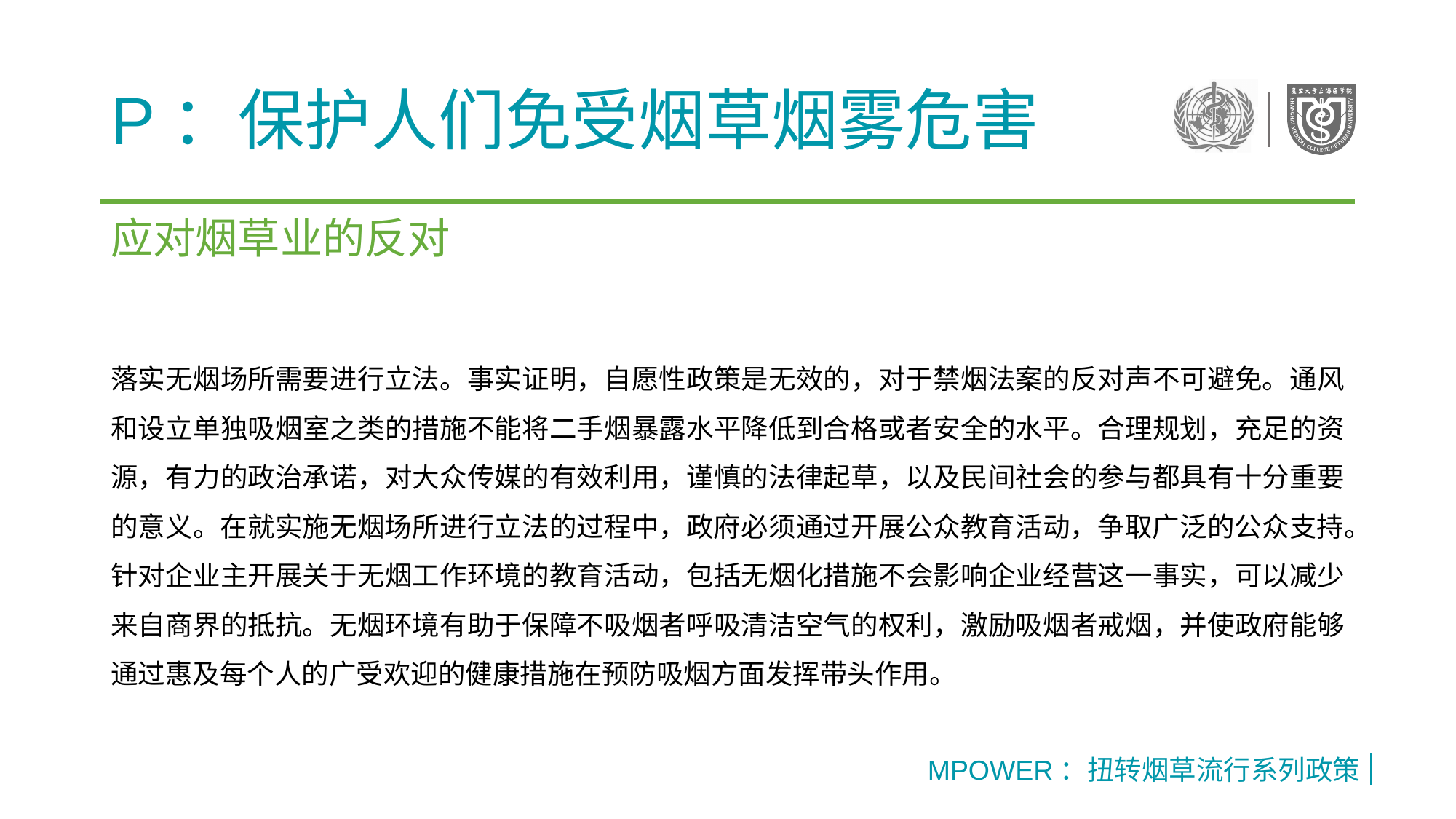

# P：保护人们免受烟草烟雾危害
应对烟草业的反对
落实无烟场所需要进行立法。事实证明，自愿性政策是无效的，对于禁烟法案的反对声不可避免。通风和设立单独吸烟室之类的措施不能将二手烟暴露水平降低到合格或者安全的水平。合理规划，充足的资源，有力的政治承诺，对大众传媒的有效利用，谨慎的法律起草，以及民间社会的参与都具有十分重要的意义。在就实施无烟场所进行立法的过程中，政府必须通过开展公众教育活动，争取广泛的公众支持。针对企业主开展关于无烟工作环境的教育活动，包括无烟化措施不会影响企业经营这一事实，可以减少来自商界的抵抗。无烟环境有助于保障不吸烟者呼吸清洁空气的权利，激励吸烟者戒烟，并使政府能够通过惠及每个人的广受欢迎的健康措施在预防吸烟方面发挥带头作用。